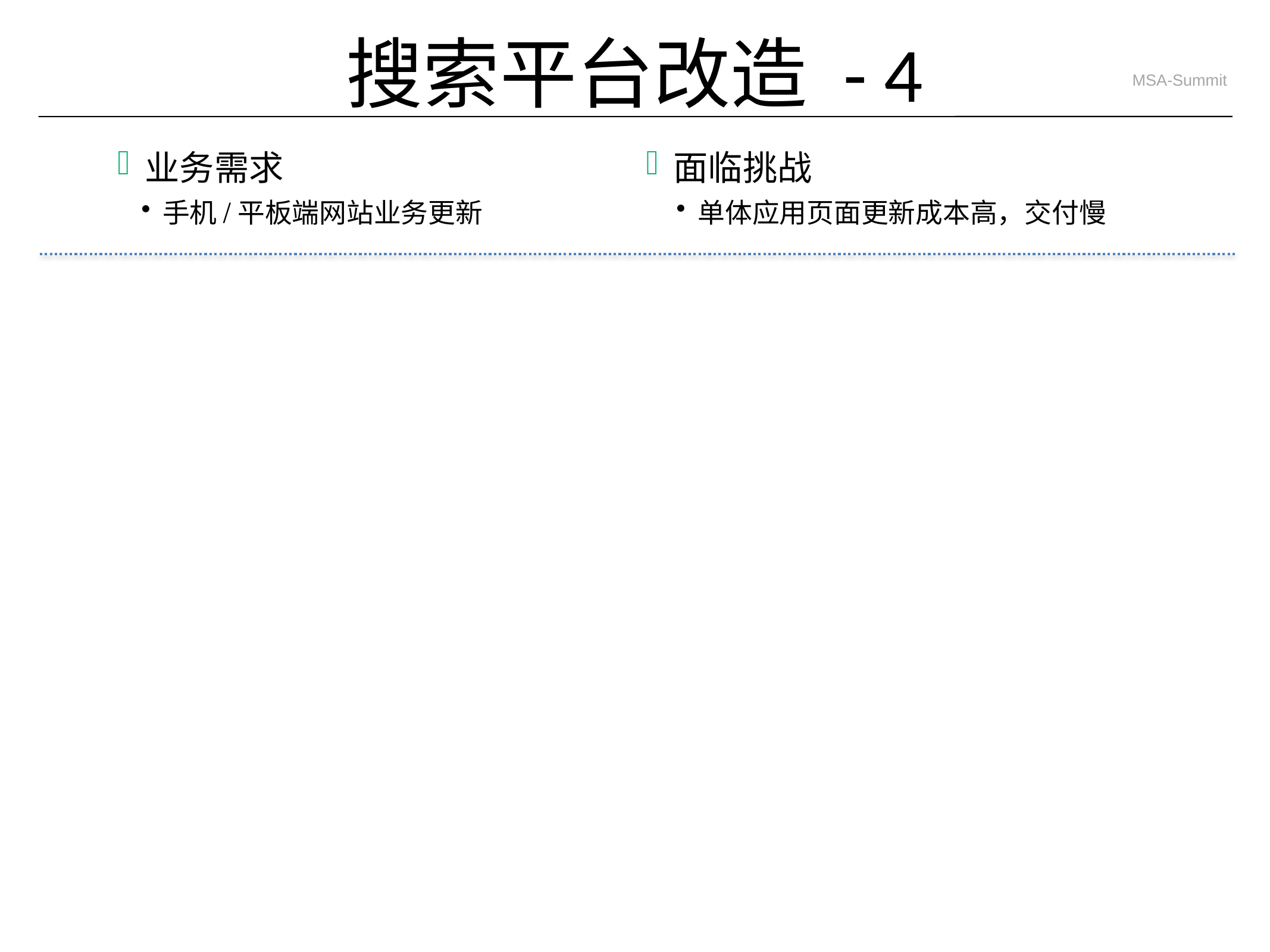

# 搜索平台改造 - 4
业务需求
手机/平板端网站业务更新
面临挑战
单体应用页面更新成本高，交付慢